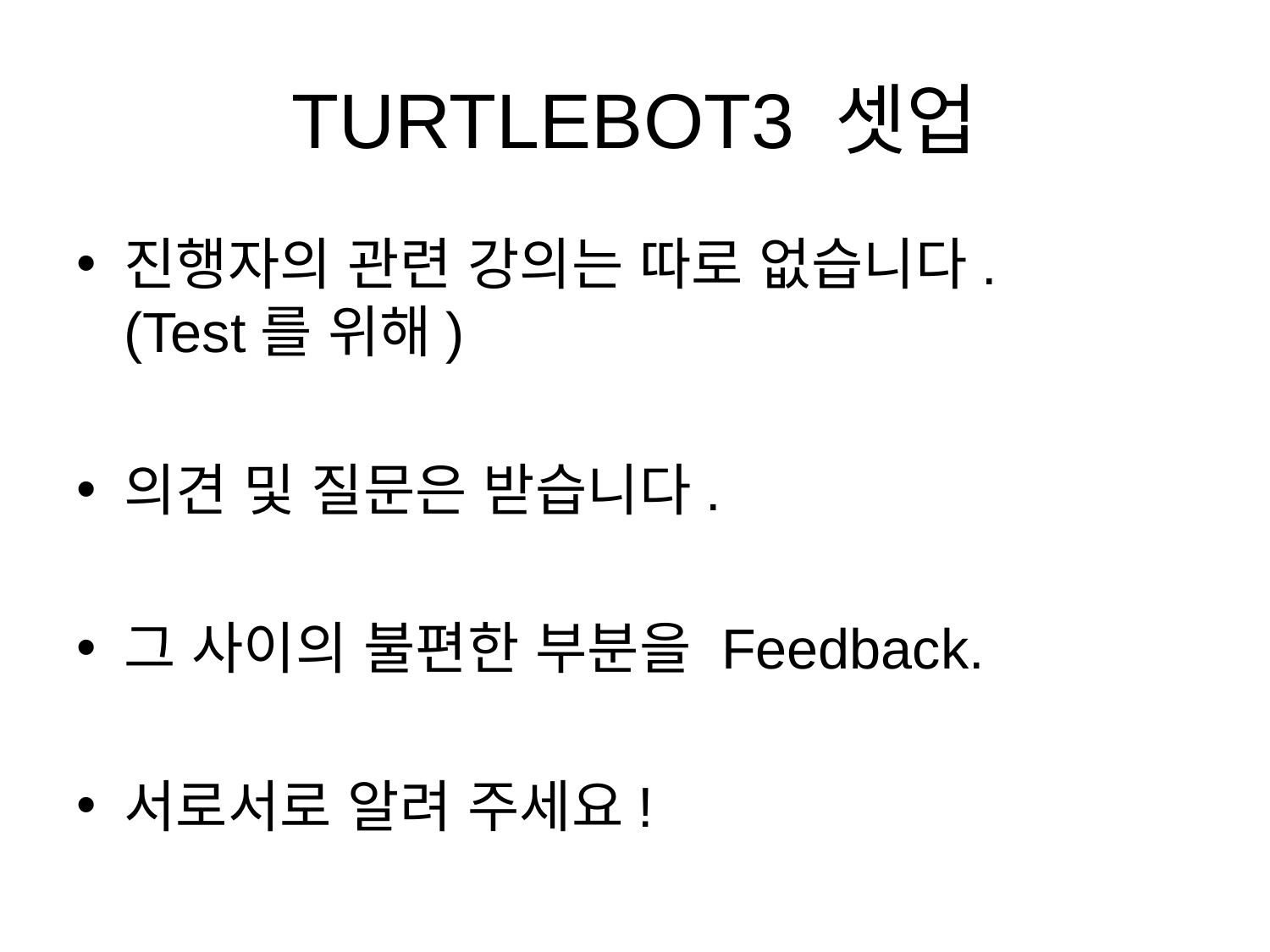

# TURTLEBOT3 셋업
진행자의 관련 강의는 따로 없습니다.
(Test를 위해)

의견 및 질문은 받습니다.

그 사이의 불편한 부분을 Feedback.

서로서로 알려 주세요!